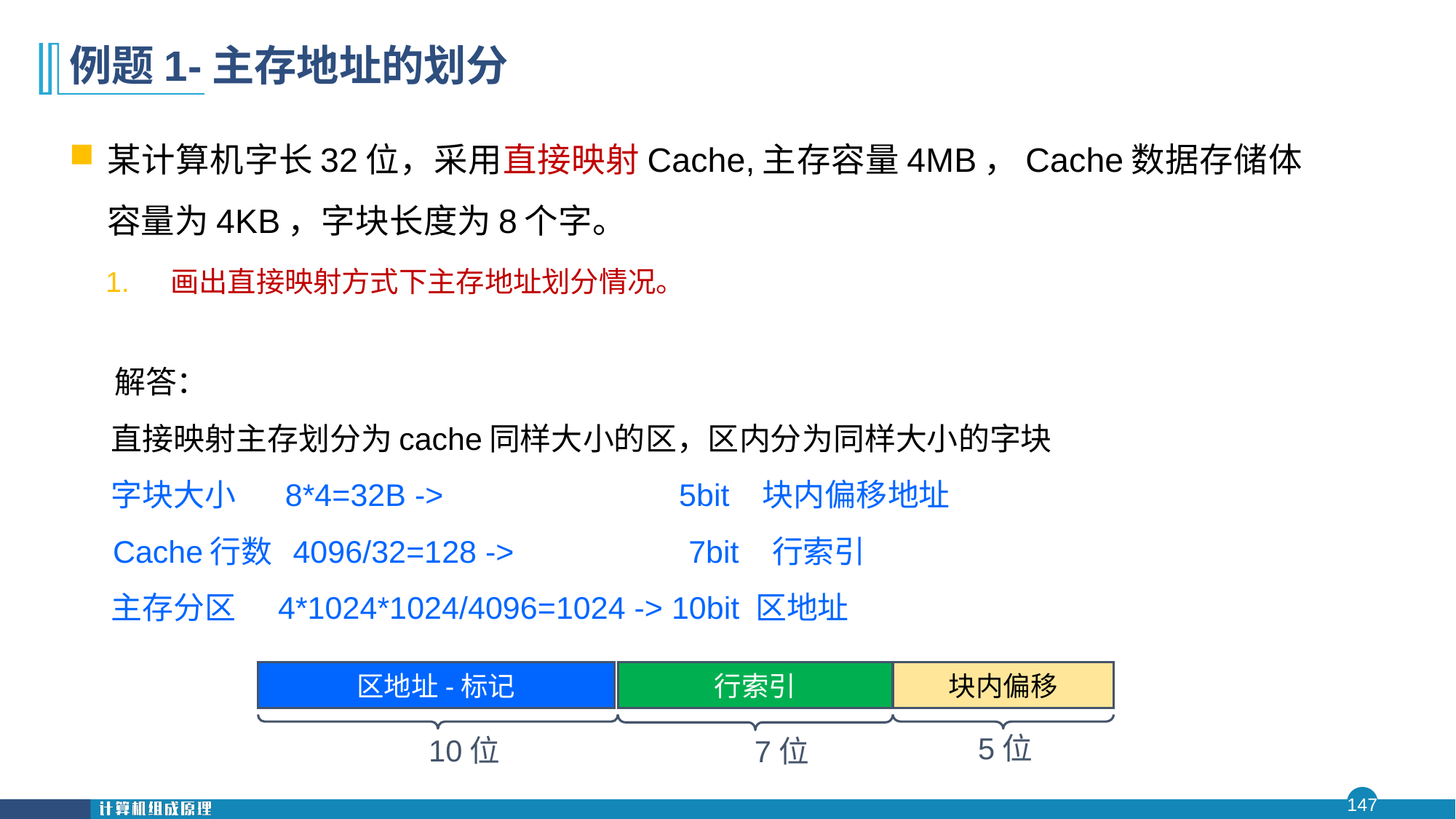

# 例题1-主存地址的划分
某计算机字长32位，采用直接映射Cache,主存容量4MB，Cache数据存储体容量为4KB，字块长度为8个字。
画出直接映射方式下主存地址划分情况。

     解答：
     直接映射主存划分为cache同样大小的区，区内分为同样大小的字块
     字块大小      8*4=32B ->                           5bit   块内偏移地址
     Cache行数  4096/32=128 ->                    7bit   行索引
     主存分区     4*1024*1024/4096=1024 -> 10bit 区地址

区地址-标记
行索引
块内偏移
5位
10位
7位